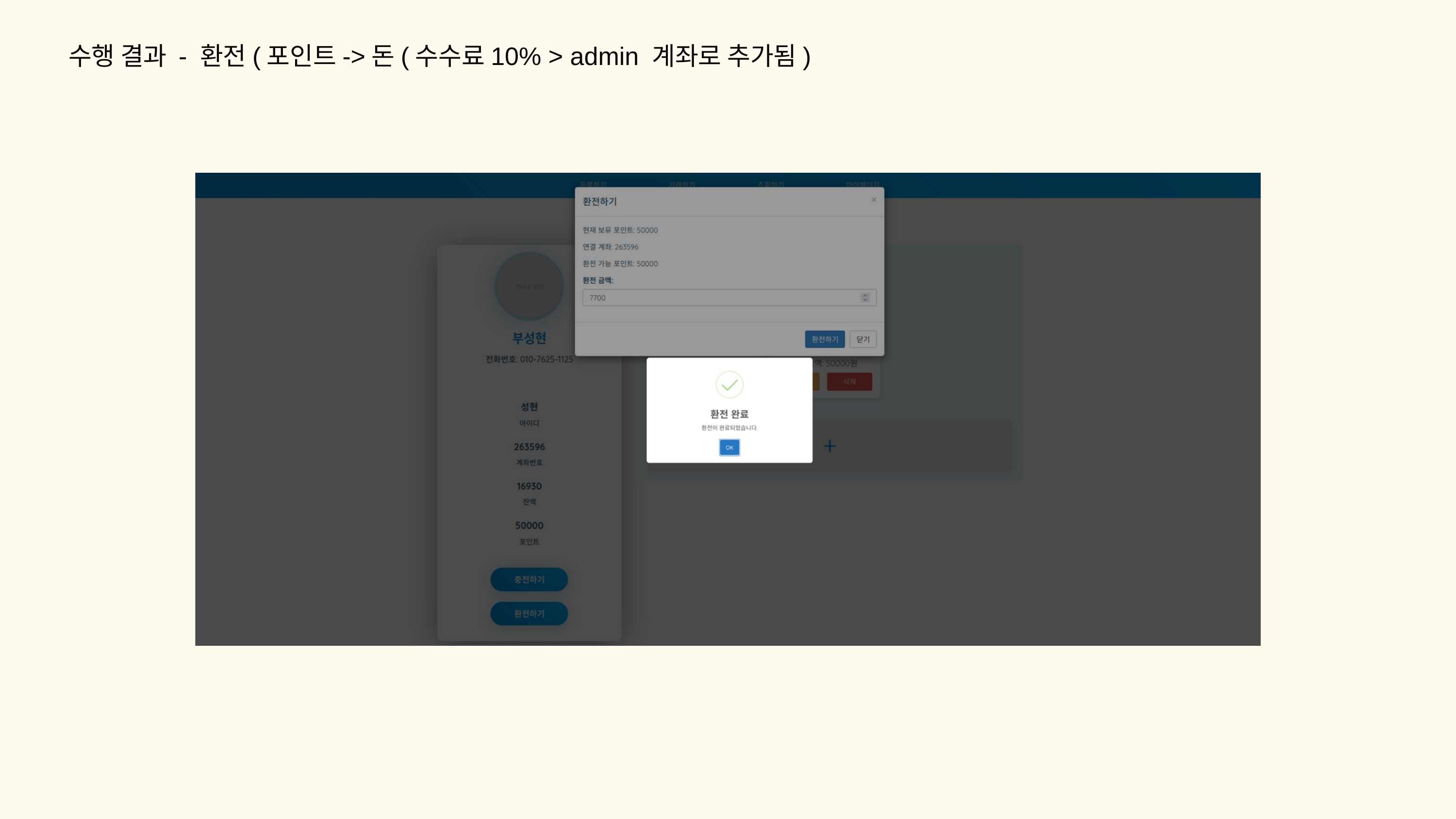

수행 결과 - 환전(포인트->돈(수수료10% > admin 계좌로 추가됨)